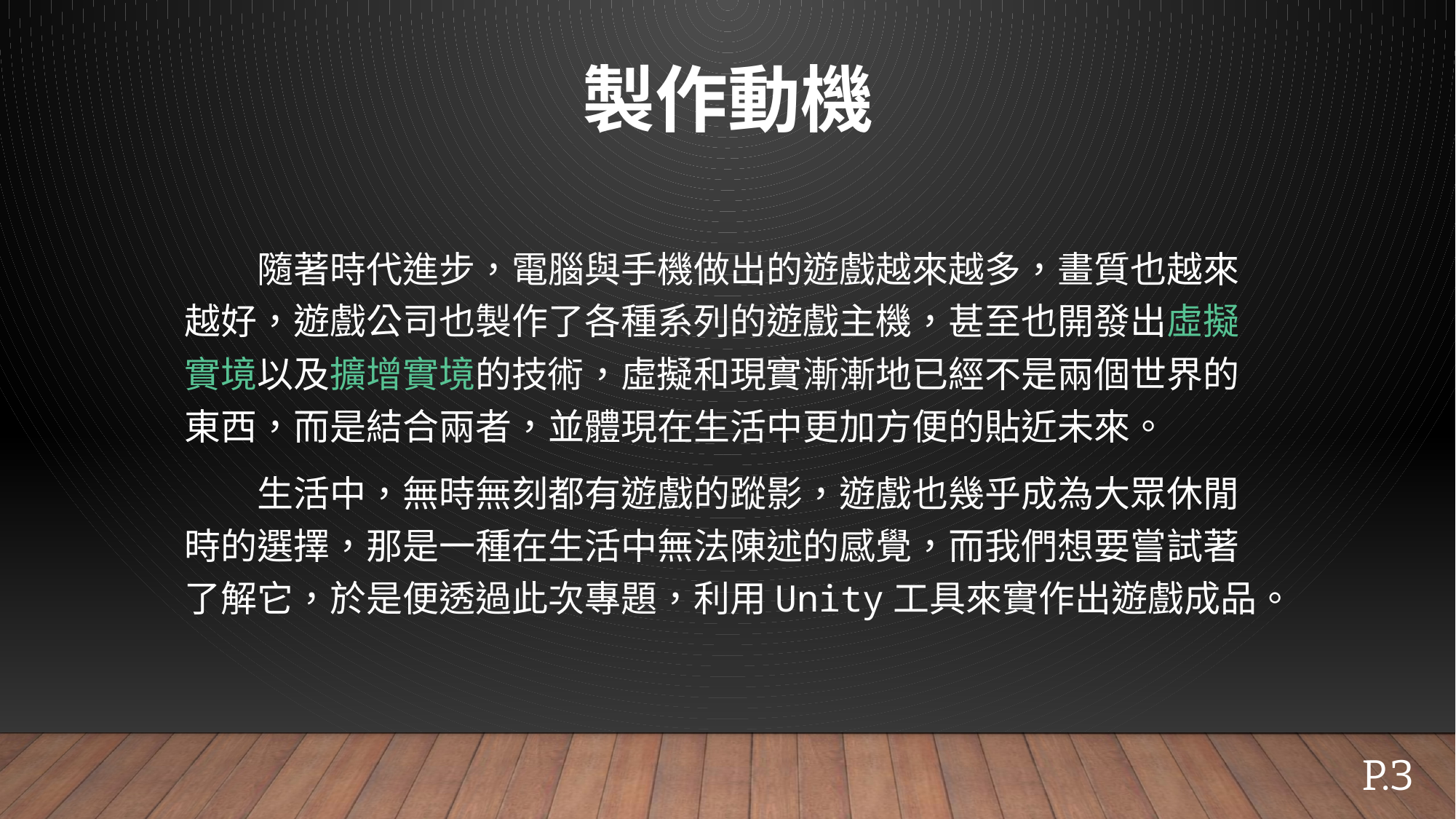

# 製作動機
　　隨著時代進步，電腦與手機做出的遊戲越來越多，畫質也越來越好，遊戲公司也製作了各種系列的遊戲主機，甚至也開發出虛擬實境以及擴增實境的技術，虛擬和現實漸漸地已經不是兩個世界的東西，而是結合兩者，並體現在生活中更加方便的貼近未來。
　　生活中，無時無刻都有遊戲的蹤影，遊戲也幾乎成為大眾休閒時的選擇，那是一種在生活中無法陳述的感覺，而我們想要嘗試著了解它，於是便透過此次專題，利用Unity工具來實作出遊戲成品。

P.3